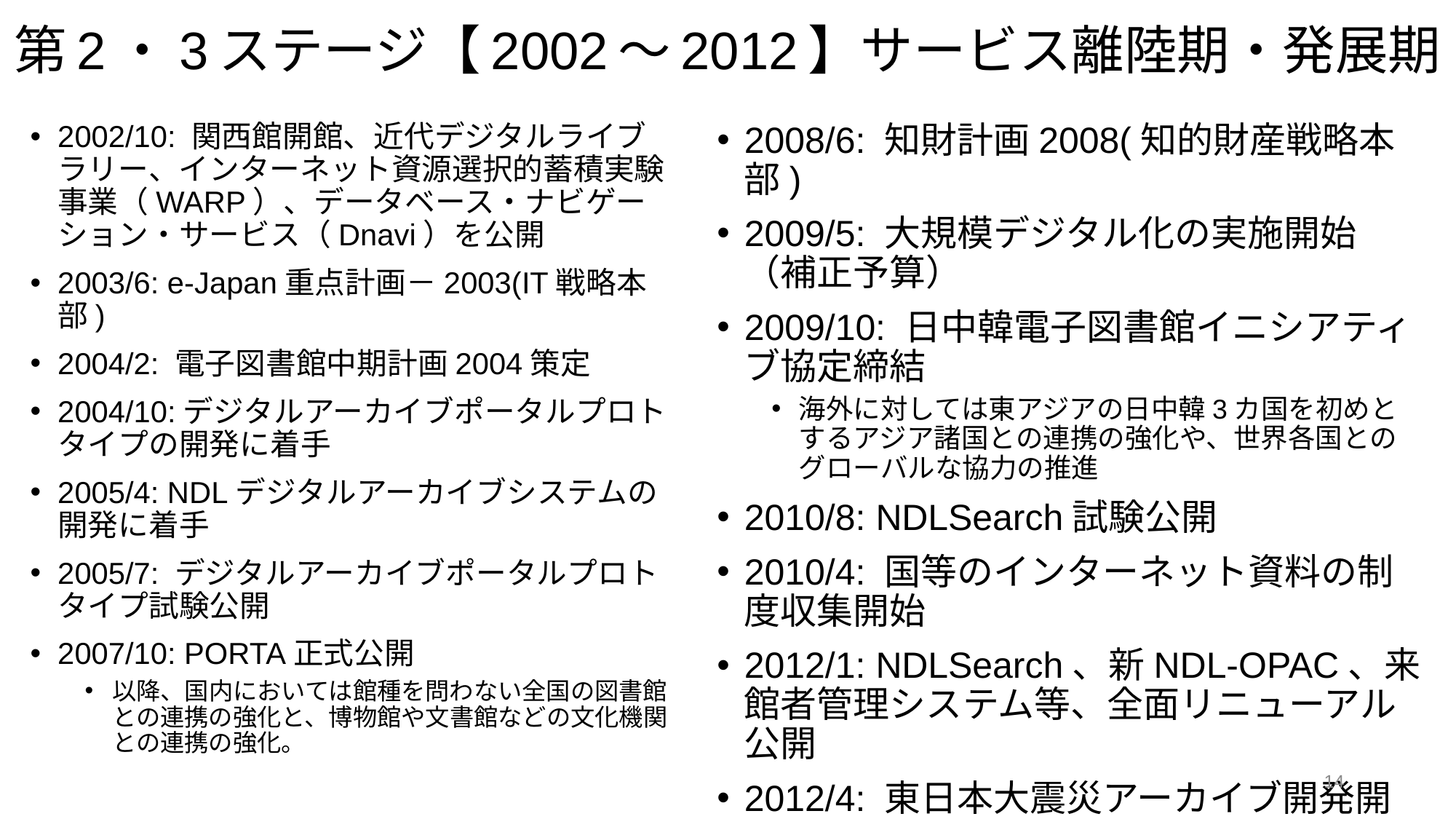

# 第2・3ステージ【2002～2012】サービス離陸期・発展期
2002/10: 関西館開館、近代デジタルライブラリー、インターネット資源選択的蓄積実験事業（WARP）、データベース・ナビゲーション・サービス（Dnavi）を公開
2003/6: e-Japan重点計画－2003(IT戦略本部)
2004/2: 電子図書館中期計画2004策定
2004/10:デジタルアーカイブポータルプロトタイプの開発に着手
2005/4: NDLデジタルアーカイブシステムの開発に着手
2005/7: デジタルアーカイブポータルプロトタイプ試験公開
2007/10: PORTA正式公開
以降、国内においては館種を問わない全国の図書館との連携の強化と、博物館や文書館などの文化機関との連携の強化。

2008/6: 知財計画2008(知的財産戦略本部)
2009/5: 大規模デジタル化の実施開始（補正予算）
2009/10: 日中韓電子図書館イニシアティブ協定締結
海外に対しては東アジアの日中韓3カ国を初めとするアジア諸国との連携の強化や、世界各国とのグローバルな協力の推進
2010/8: NDLSearch試験公開
2010/4: 国等のインターネット資料の制度収集開始
2012/1: NDLSearch、新NDL-OPAC、来館者管理システム等、全面リニューアル公開
2012/4: 東日本大震災アーカイブ開発開始

14